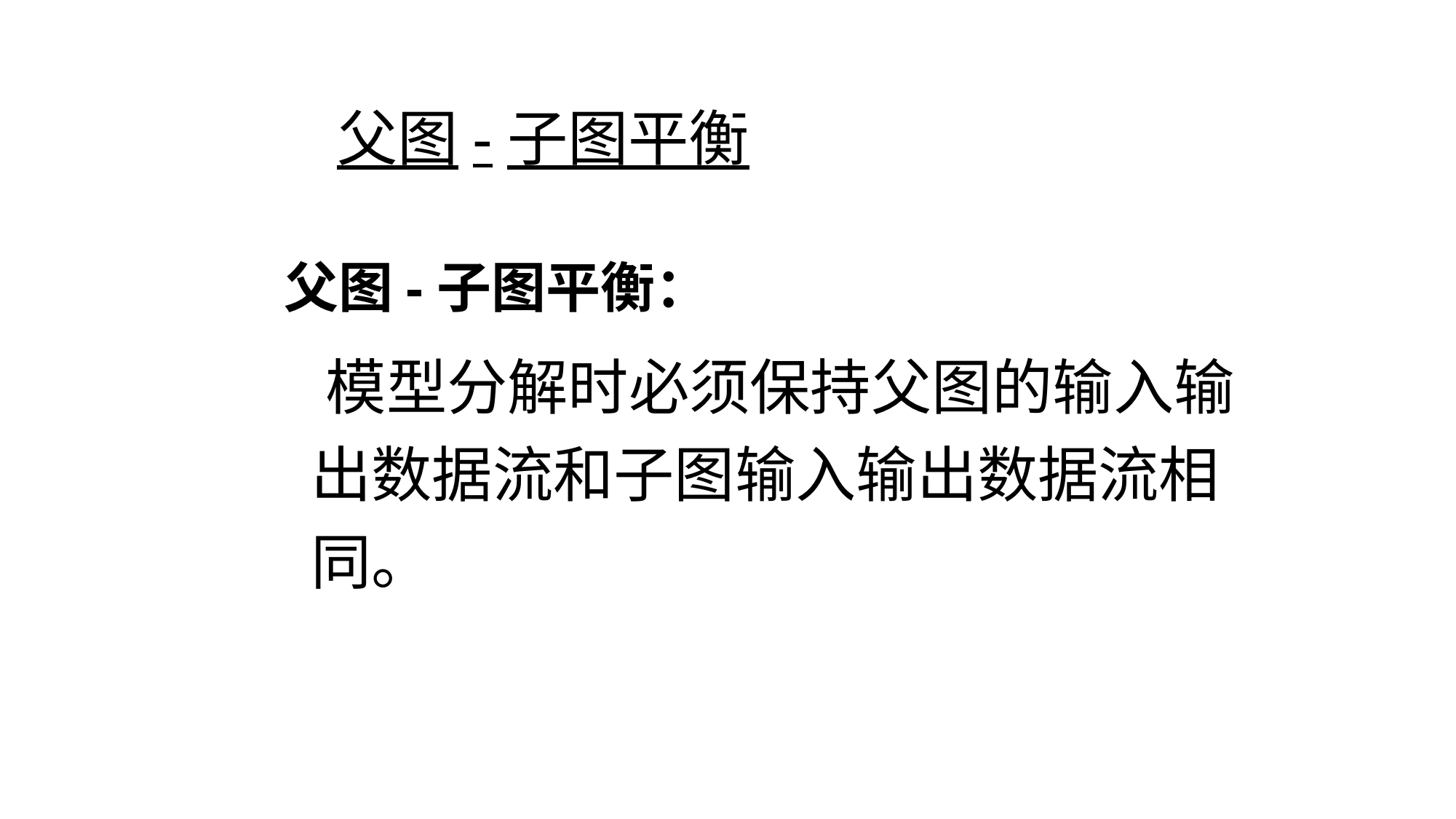

# 父图-子图平衡
父图-子图平衡：
  模型分解时必须保持父图的输入输出数据流和子图输入输出数据流相同。